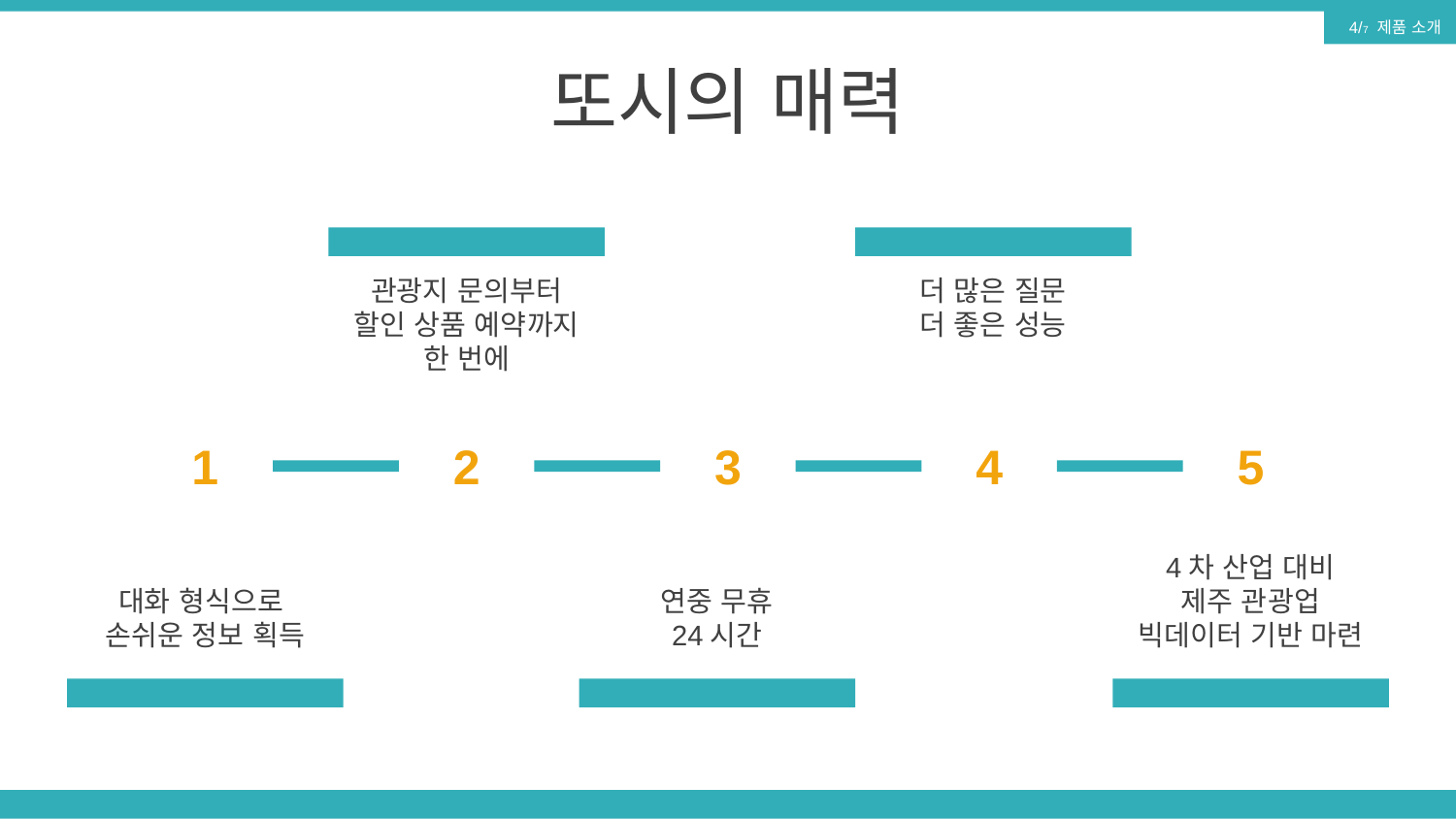

4/7 제품 소개
또시의 매력

관광지 문의부터
할인 상품 예약까지
한 번에

더 많은 질문
더 좋은 성능
1
2
3
4
5

대화 형식으로
손쉬운 정보 획득

연중 무휴
24시간

4차 산업 대비
제주 관광업
빅데이터 기반 마련